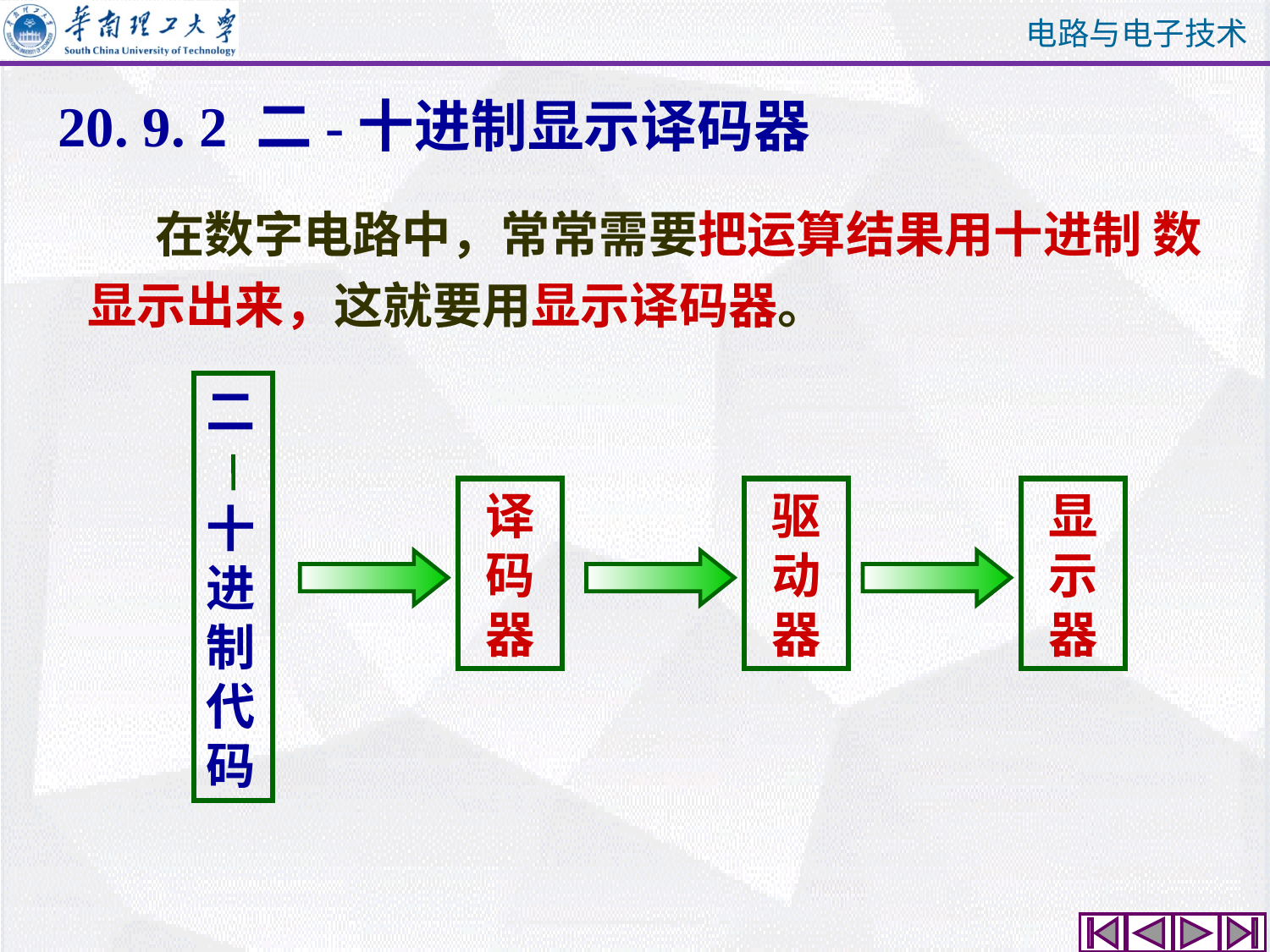

20. 9. 2 二-十进制显示译码器
     在数字电路中，常常需要把运算结果用十进制 数显示出来，这就要用显示译码器。
二
  十进制代码

译码器
驱动器
显示器